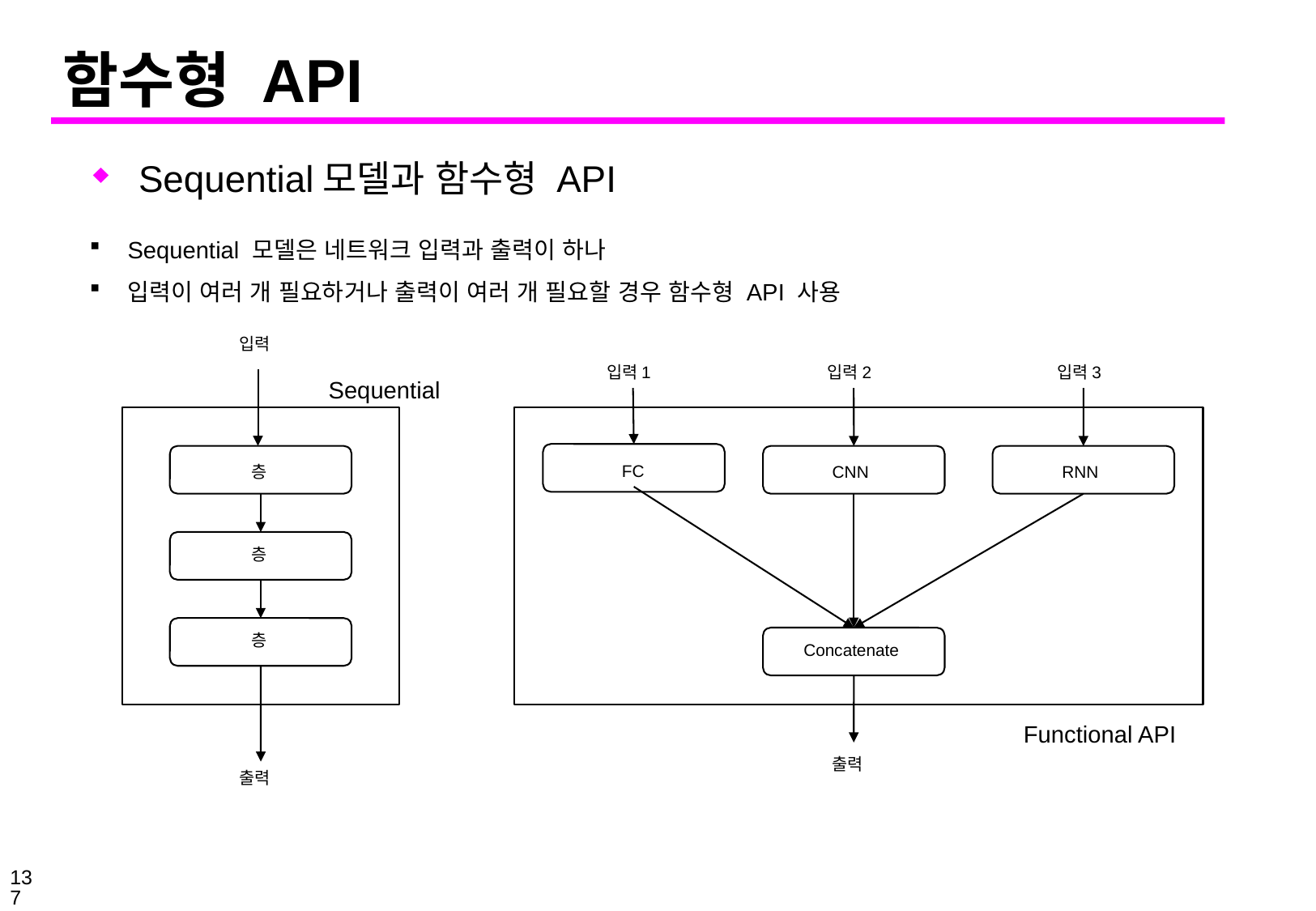

# 함수형 API
Sequential모델과 함수형 API
Sequential 모델은 네트워크 입력과 출력이 하나
입력이 여러 개 필요하거나 출력이 여러 개 필요할 경우 함수형 API 사용
입력
입력1
입력2
입력3
Sequential

FC
층
CNN
RNN

층

층

Concatenate
Functional API
출력
출력
137